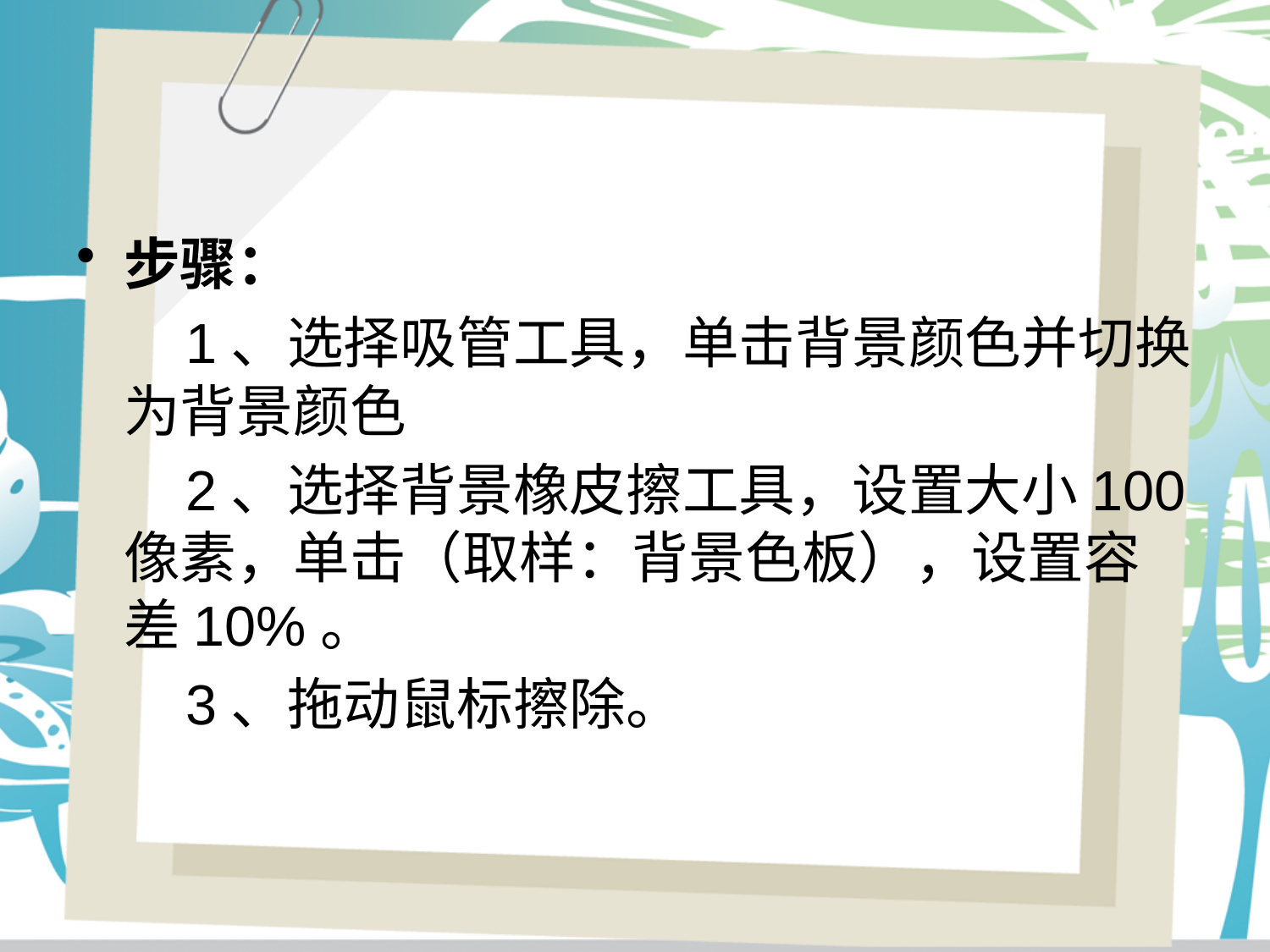

#
步骤：
       1、选择吸管工具，单击背景颜色并切换为背景颜色
       2、选择背景橡皮擦工具，设置大小100像素，单击（取样：背景色板），设置容差10%。
       3、拖动鼠标擦除。